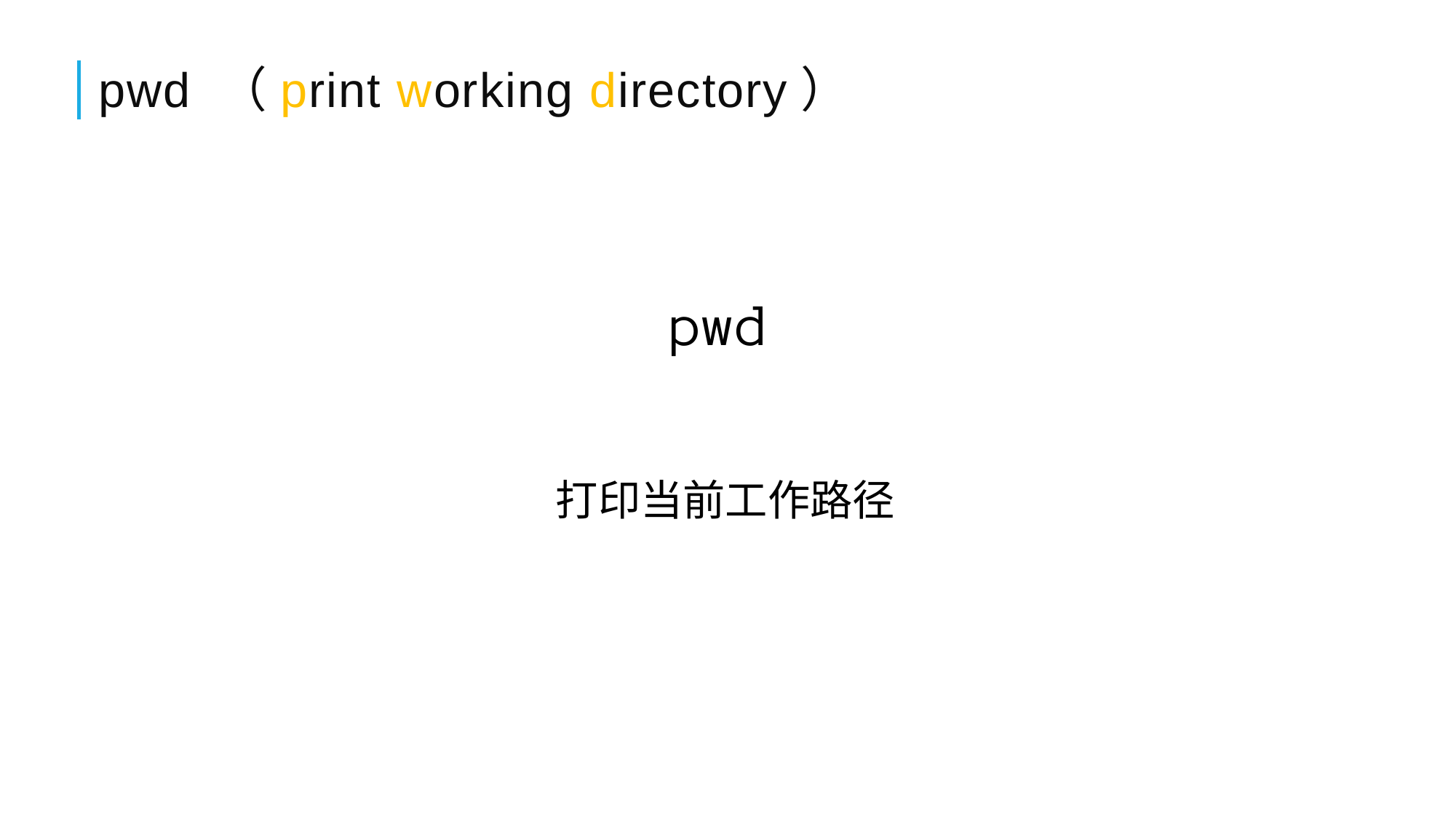

# pwd （print working directory）
pwd
打印当前工作路径